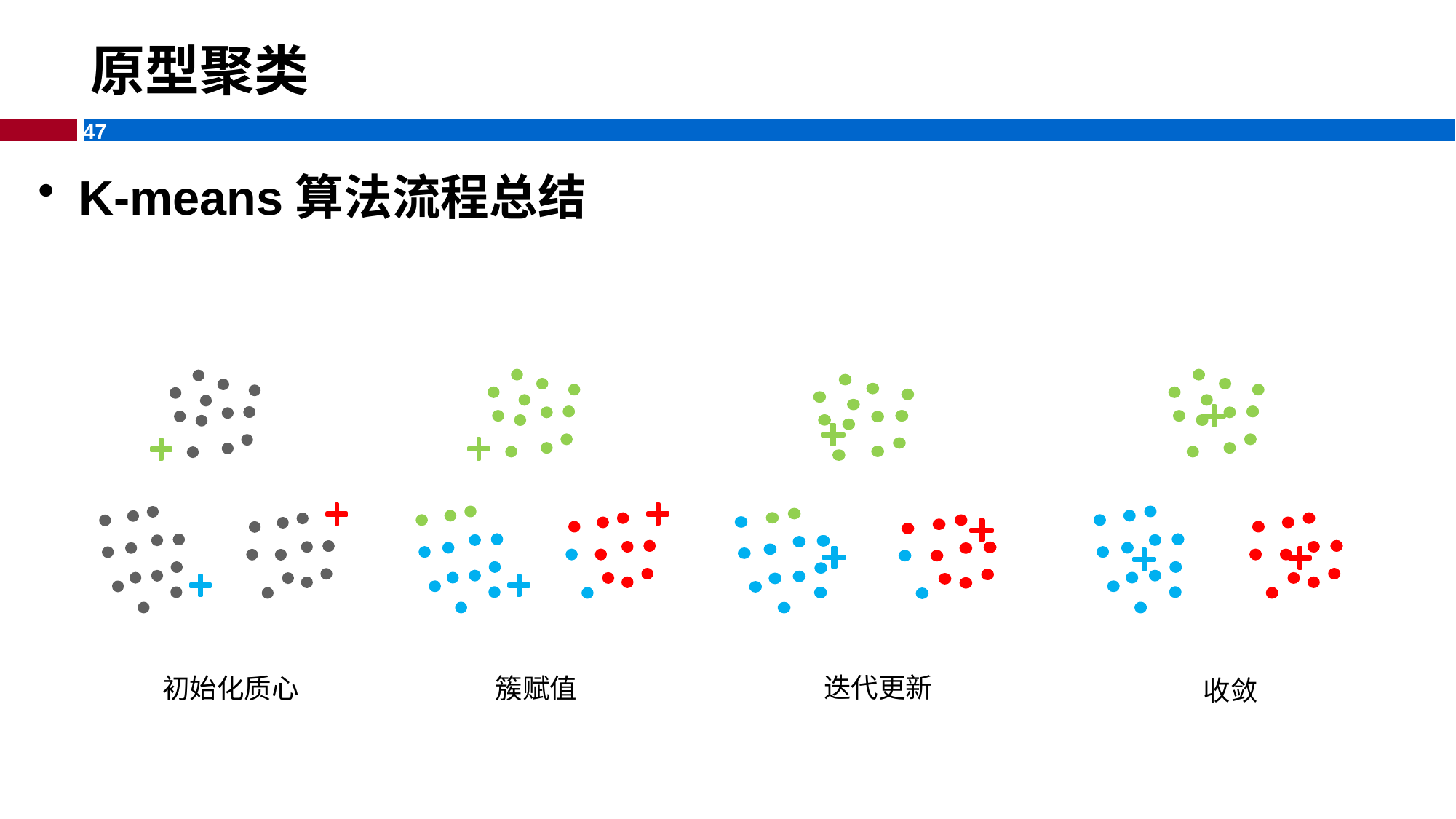

# 原型聚类
K-means算法流程总结

迭代更新
初始化质心
簇赋值
收敛